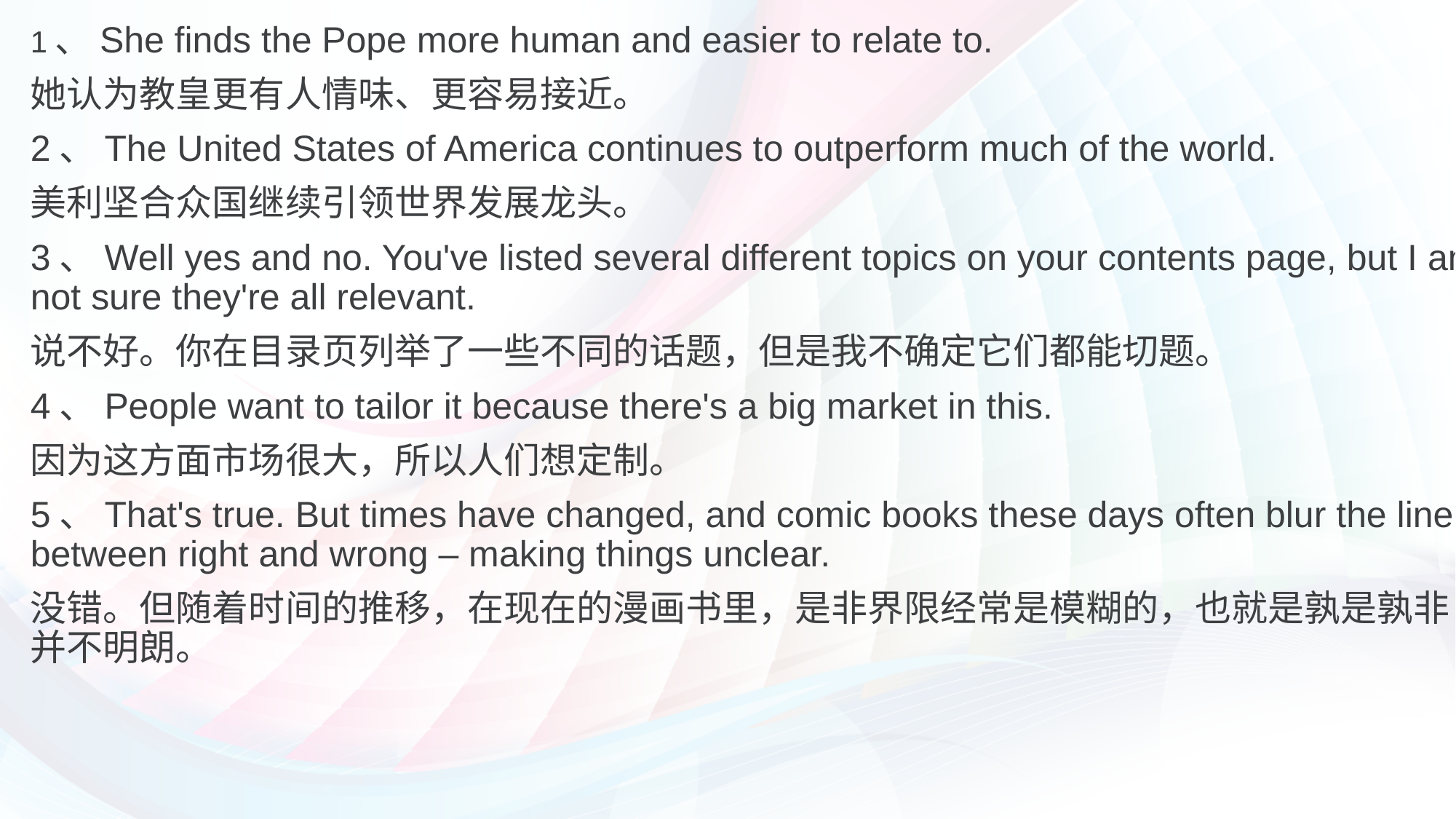

1、She finds the Pope more human and easier to relate to.
她认为教皇更有人情味、更容易接近。
2、The United States of America continues to outperform much of the world.
美利坚合众国继续引领世界发展龙头。
3、Well yes and no. You've listed several different topics on your contents page, but I am not sure they're all relevant.
说不好。你在目录页列举了一些不同的话题，但是我不确定它们都能切题。
4、People want to tailor it because there's a big market in this.
因为这方面市场很大，所以人们想定制。
5、That's true. But times have changed, and comic books these days often blur the line between right and wrong – making things unclear.
没错。但随着时间的推移，在现在的漫画书里，是非界限经常是模糊的，也就是孰是孰非并不明朗。